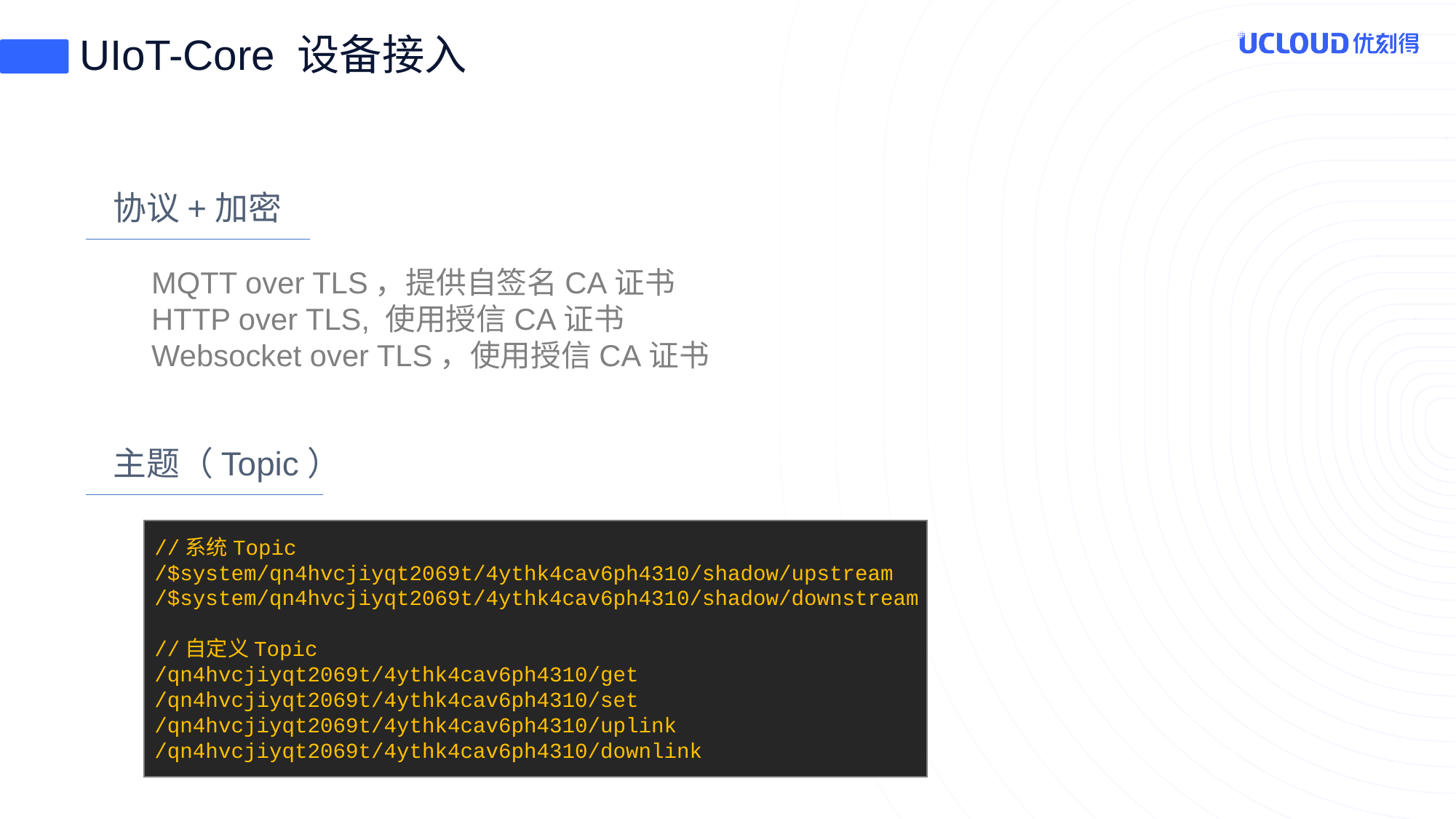

# UIoT-Core 设备接入
协议+加密
MQTT over TLS，提供自签名CA证书
HTTP over TLS, 使用授信CA证书
Websocket over TLS，使用授信CA证书
主题（Topic）

//系统Topic
/$system/qn4hvcjiyqt2069t/4ythk4cav6ph4310/shadow/upstream
/$system/qn4hvcjiyqt2069t/4ythk4cav6ph4310/shadow/downstream

//自定义Topic
/qn4hvcjiyqt2069t/4ythk4cav6ph4310/get
/qn4hvcjiyqt2069t/4ythk4cav6ph4310/set
/qn4hvcjiyqt2069t/4ythk4cav6ph4310/uplink
/qn4hvcjiyqt2069t/4ythk4cav6ph4310/downlink